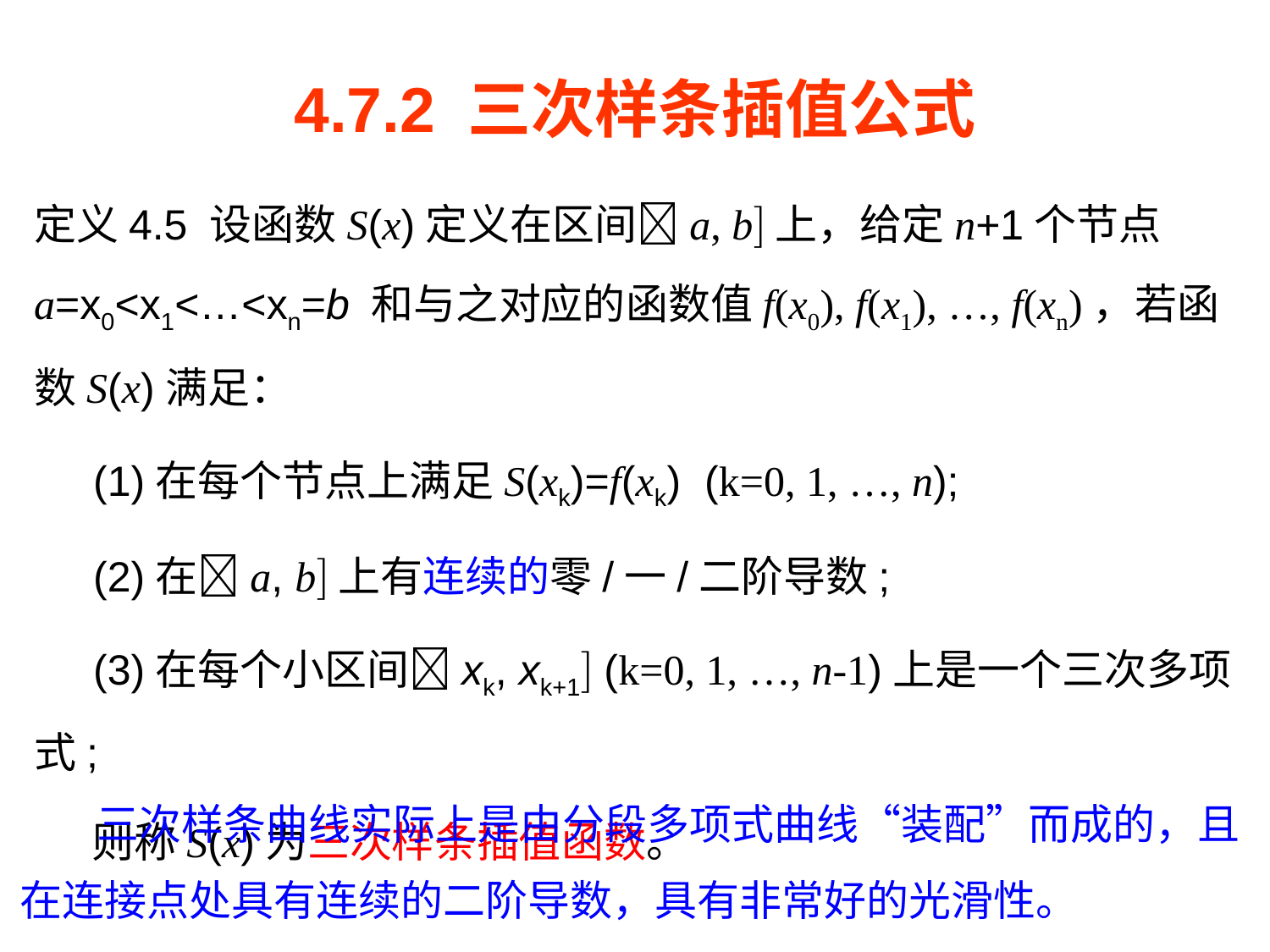

# 4.7.2 三次样条插值公式
定义4.5 设函数S(x)定义在区间[a, b]上，给定n+1个节点a=x0<x1<…<xn=b 和与之对应的函数值f(x0), f(x1), …, f(xn)，若函数S(x)满足：
     (1)在每个节点上满足S(xk)=f(xk)  (k=0, 1, …, n);
     (2)在[a, b]上有连续的零/一/二阶导数;
     (3)在每个小区间[xk, xk+1] (k=0, 1, …, n-1)上是一个三次多项式;
     则称S(x)为三次样条插值函数。
       三次样条曲线实际上是由分段多项式曲线“装配”而成的，且在连接点处具有连续的二阶导数，具有非常好的光滑性。